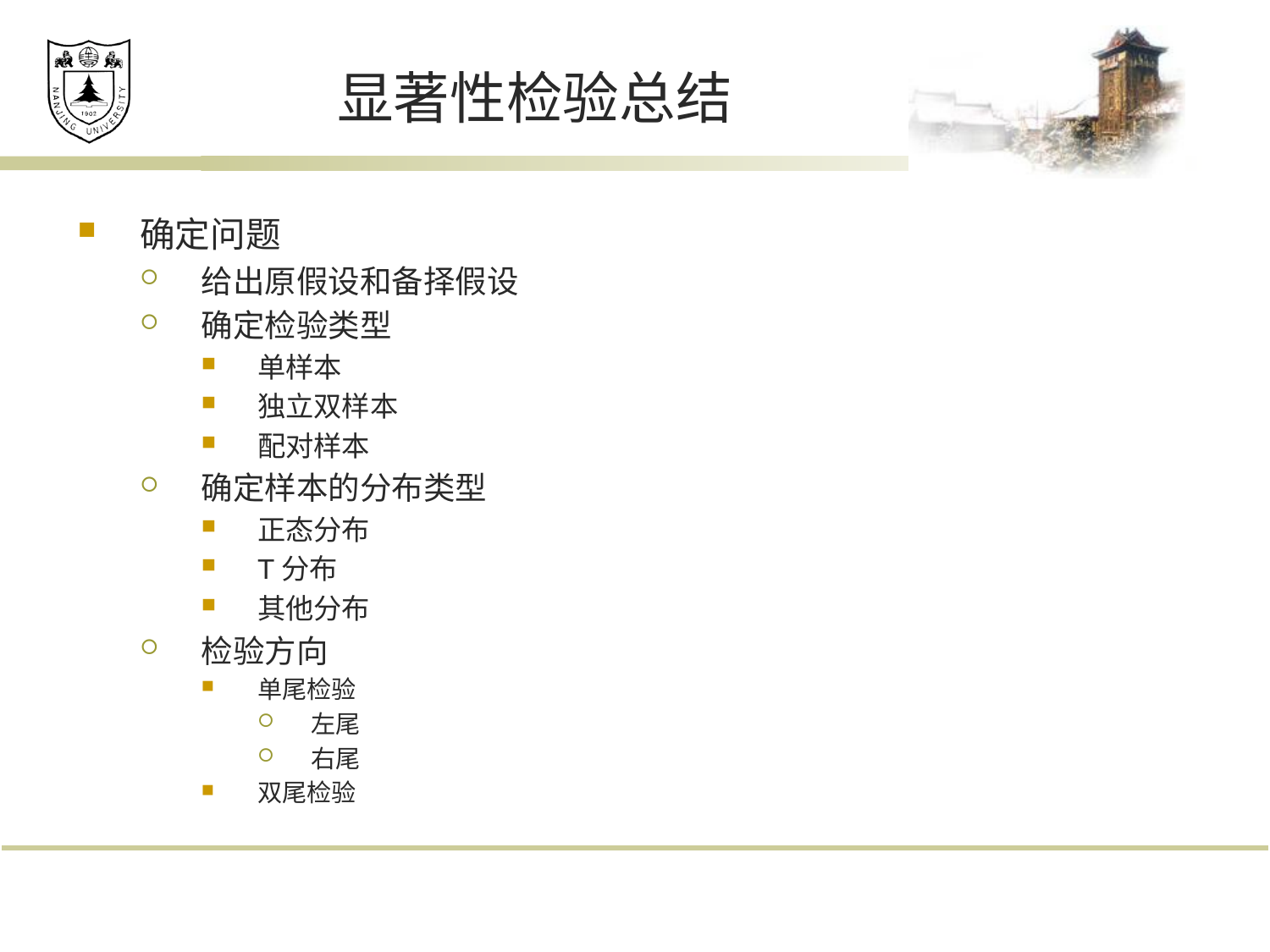

# 显著性检验总结
确定问题
给出原假设和备择假设
确定检验类型
单样本
独立双样本
配对样本
确定样本的分布类型
正态分布
T分布
其他分布
检验方向
单尾检验
左尾
右尾
双尾检验